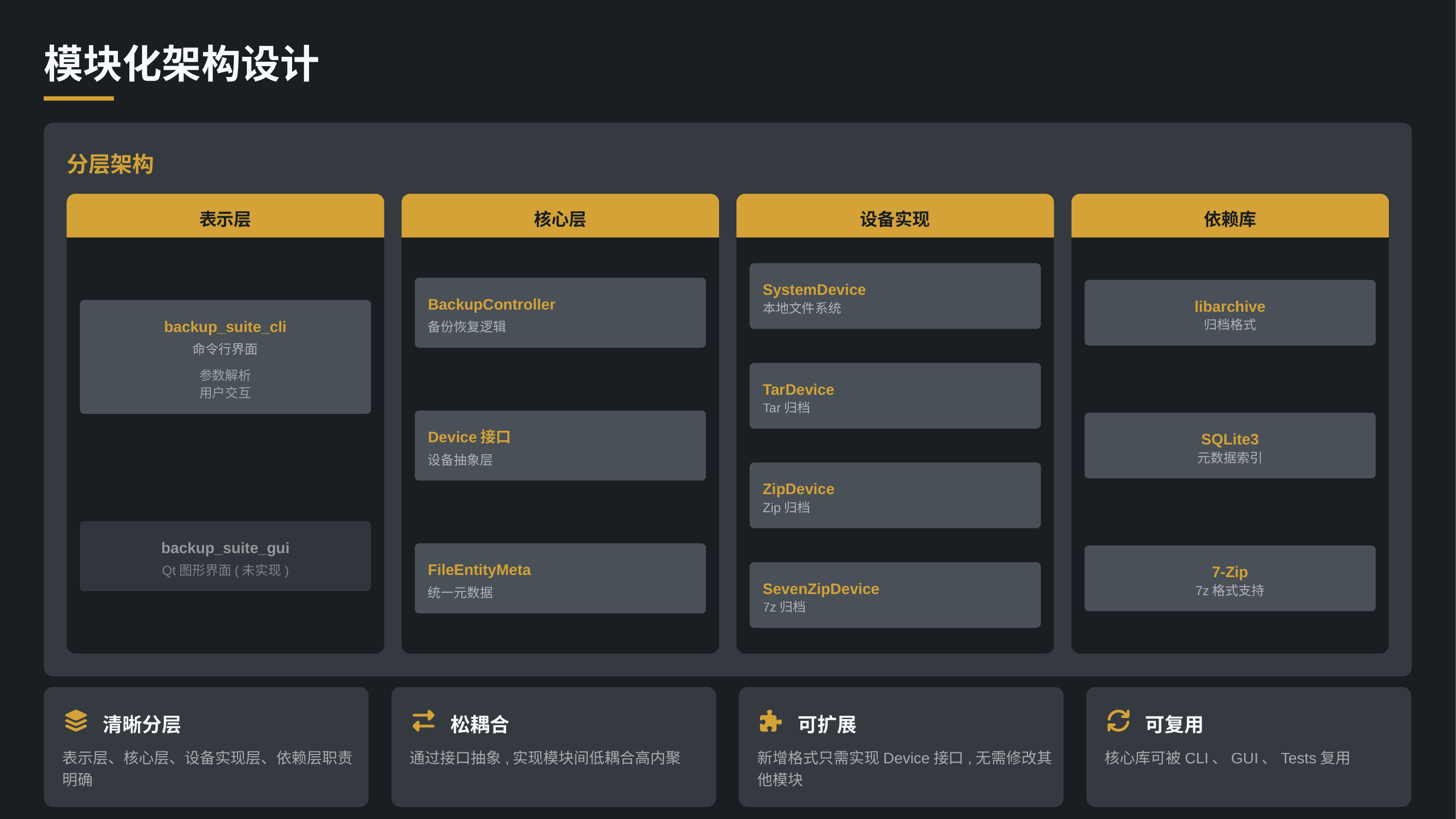

模块化架构设计

分层架构
表示层

核心层

设备实现

依赖库

SystemDevice

BackupController
libarchive
本地文件系统

backup_suite_cli
归档格式
备份恢复逻辑
命令行界面

参数解析
用户交互
TarDevice
Tar归档

Device接口
SQLite3
元数据索引
设备抽象层

ZipDevice
Zip归档

backup_suite_gui

FileEntityMeta
7-Zip
Qt图形界面(未实现)

SevenZipDevice
7z格式支持
统一元数据
7z归档

清晰分层
松耦合
可扩展
可复用

表示层、核心层、设备实现层、依赖层职责明确
通过接口抽象,实现模块间低耦合高内聚
新增格式只需实现Device接口,无需修改其他模块
核心库可被CLI、GUI、Tests复用